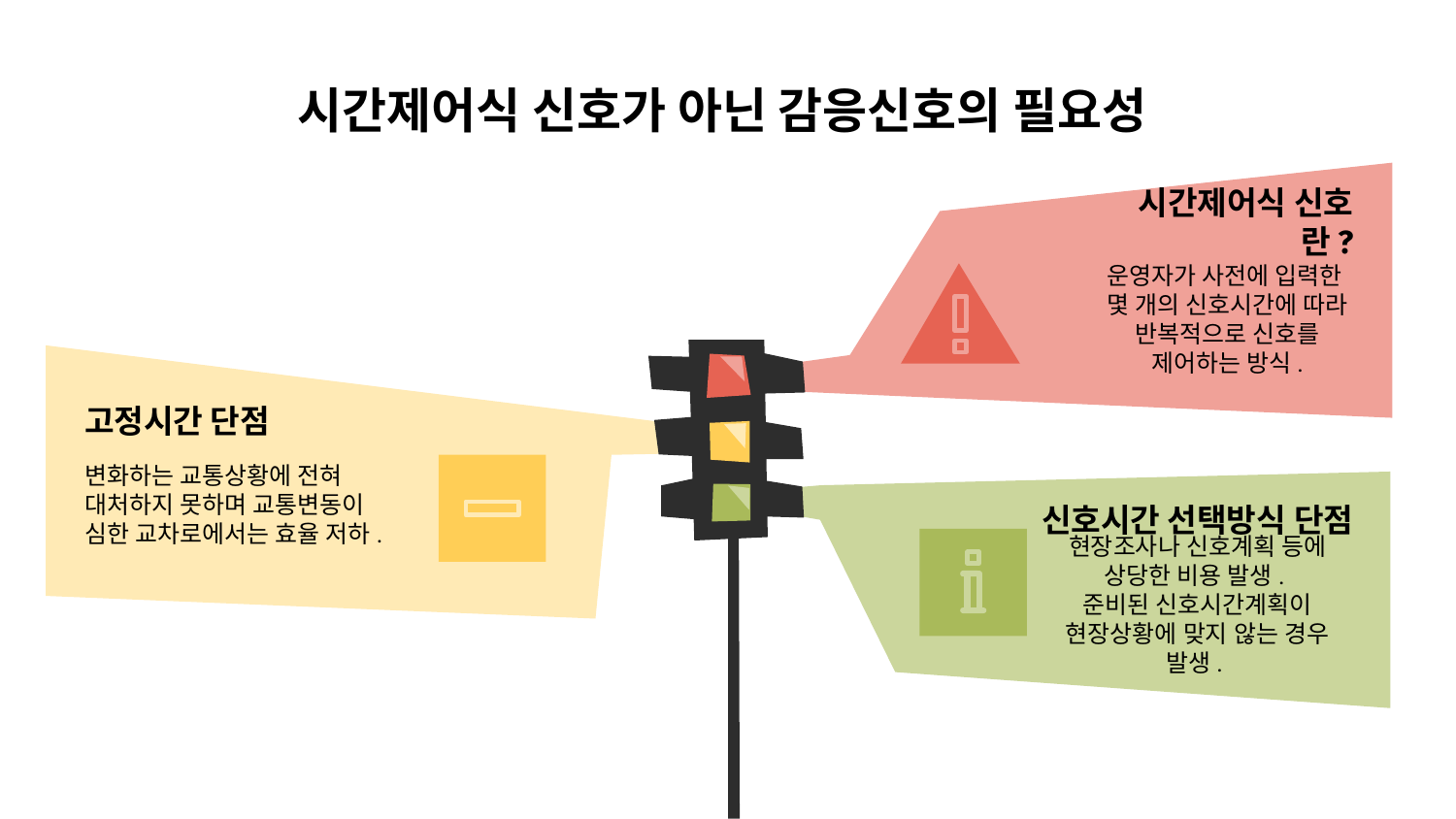

# 시간제어식 신호가 아닌 감응신호의 필요성

시간제어식 신호란?
운영자가 사전에 입력한  몇 개의 신호시간에 따라 반복적으로 신호를 제어하는 방식.

고정시간 단점
변화하는 교통상황에 전혀 대처하지 못하며 교통변동이 심한 교차로에서는 효율 저하.

신호시간 선택방식 단점

현장조사나 신호계획 등에 상당한 비용 발생.
준비된 신호시간계획이 현장상황에 맞지 않는 경우 발생.